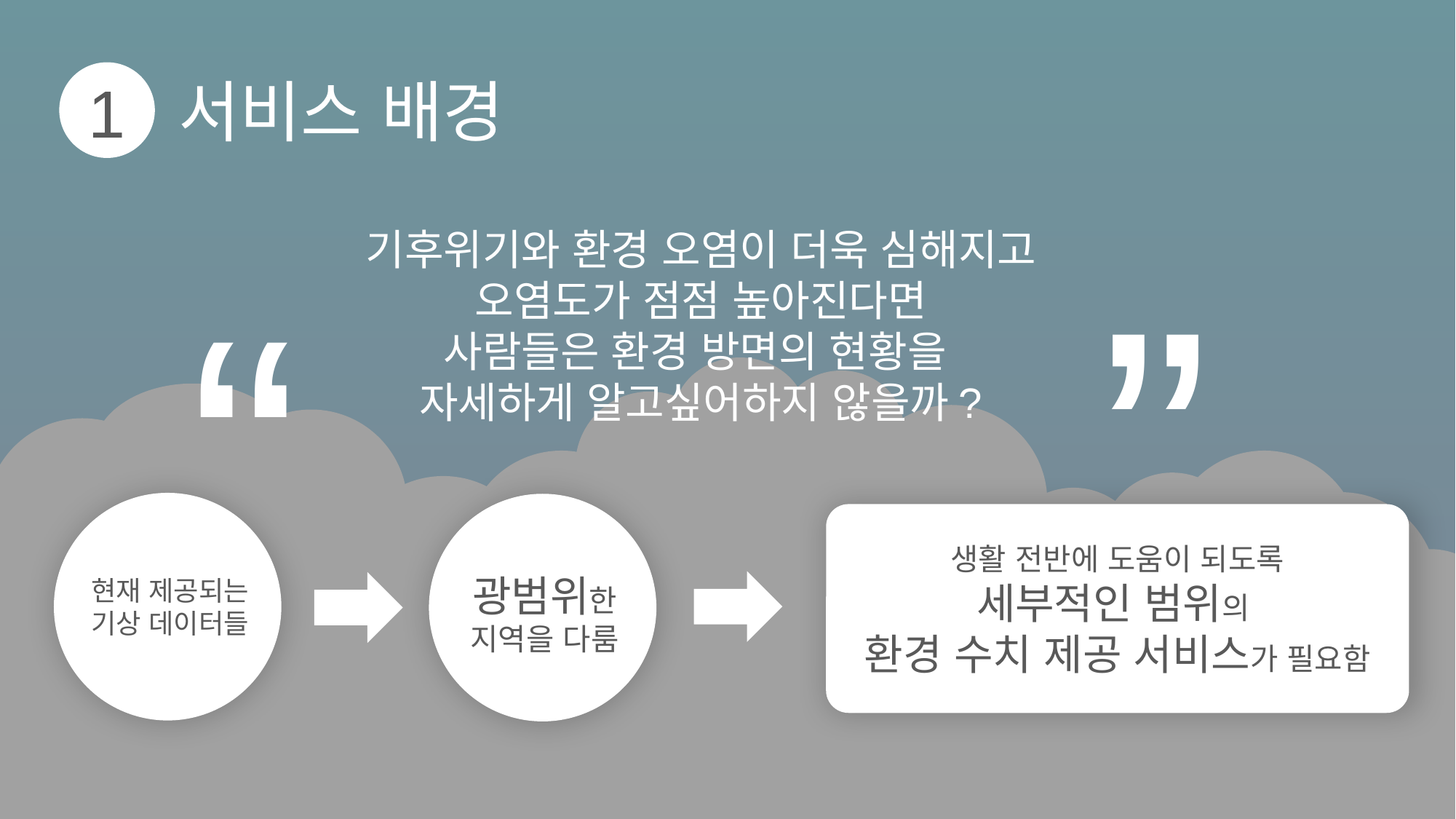

서비스 배경
1
기후위기와 환경 오염이 더욱 심해지고
오염도가 점점 높아진다면
사람들은 환경 방면의 현황을
자세하게 알고싶어하지 않을까?
”
“

생활 전반에 도움이 되도록
세부적인 범위의
환경 수치 제공 서비스가 필요함
광범위한
지역을 다룸
현재 제공되는
기상 데이터들